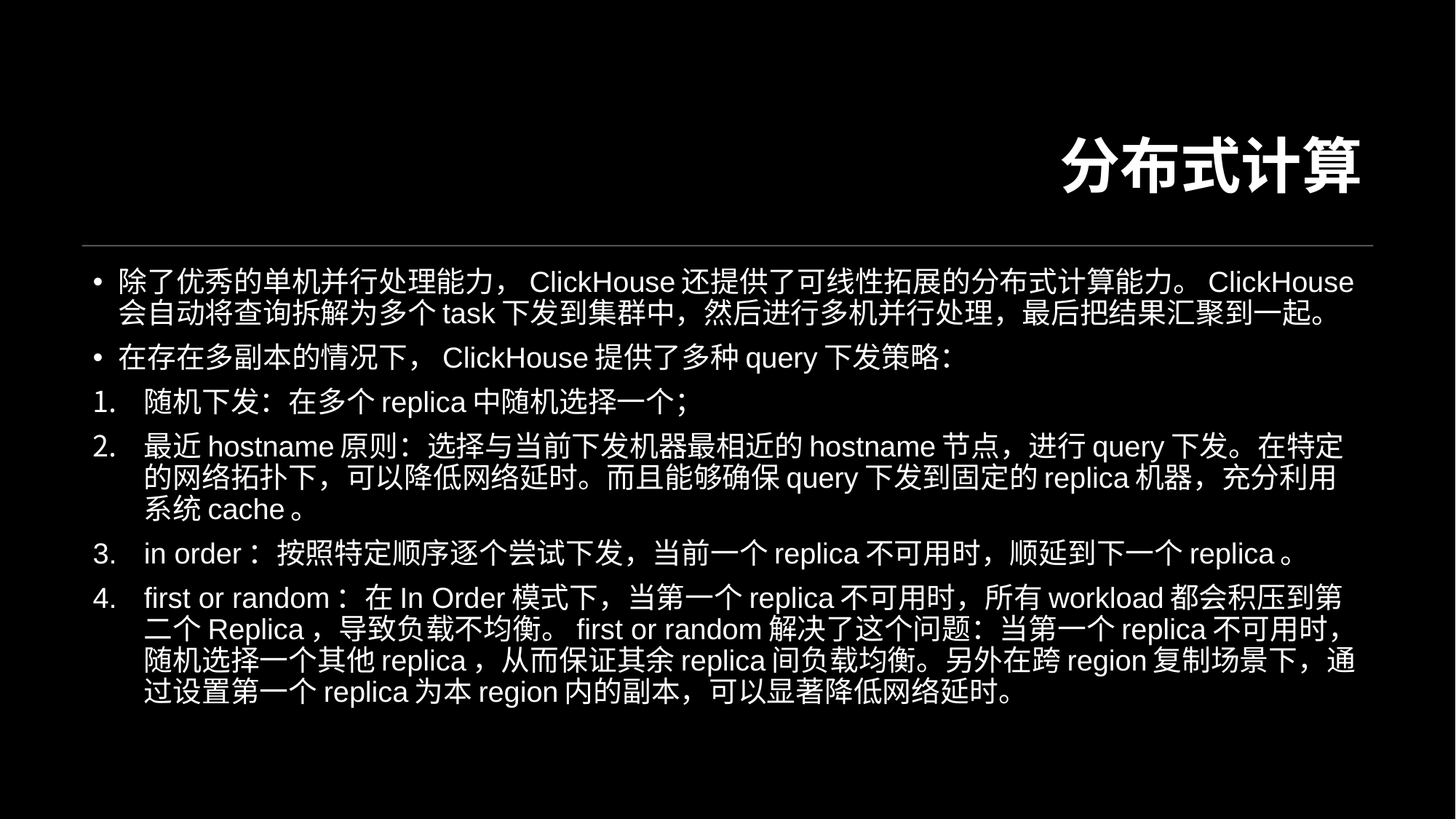

# 分布式计算
除了优秀的单机并行处理能力，ClickHouse还提供了可线性拓展的分布式计算能力。ClickHouse会自动将查询拆解为多个task下发到集群中，然后进行多机并行处理，最后把结果汇聚到一起。
在存在多副本的情况下，ClickHouse提供了多种query下发策略：
随机下发：在多个replica中随机选择一个；
最近hostname原则：选择与当前下发机器最相近的hostname节点，进行query下发。在特定的网络拓扑下，可以降低网络延时。而且能够确保query下发到固定的replica机器，充分利用系统cache。
in order：按照特定顺序逐个尝试下发，当前一个replica不可用时，顺延到下一个replica。
first or random：在In Order模式下，当第一个replica不可用时，所有workload都会积压到第二个Replica，导致负载不均衡。first or random解决了这个问题：当第一个replica不可用时，随机选择一个其他replica，从而保证其余replica间负载均衡。另外在跨region复制场景下，通过设置第一个replica为本region内的副本，可以显著降低网络延时。